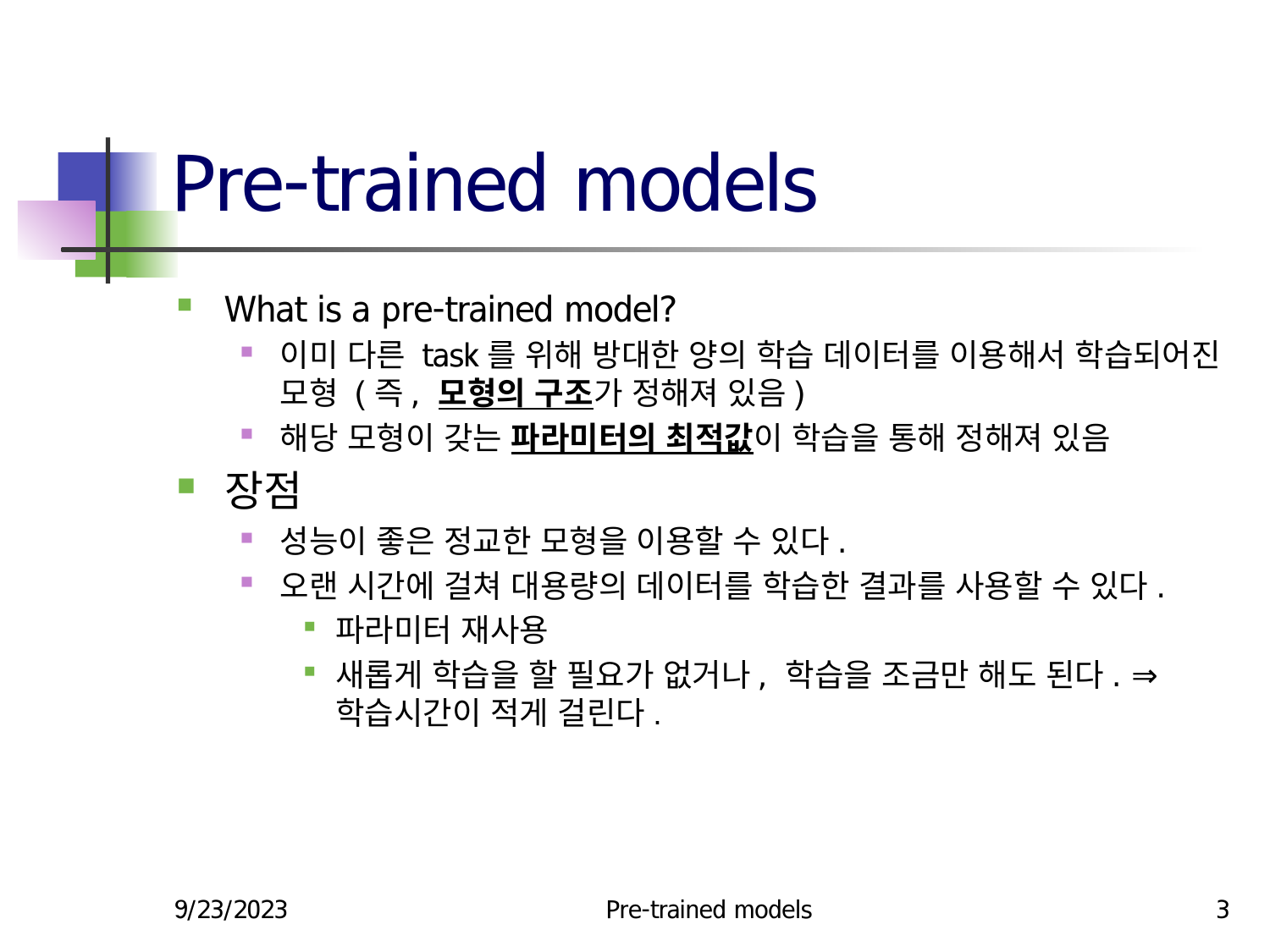

# Pre-trained models
What is a pre-trained model?
이미 다른 task를 위해 방대한 양의 학습 데이터를 이용해서 학습되어진 모형 (즉, 모형의 구조가 정해져 있음)
해당 모형이 갖는 파라미터의 최적값이 학습을 통해 정해져 있음
장점
성능이 좋은 정교한 모형을 이용할 수 있다.
오랜 시간에 걸쳐 대용량의 데이터를 학습한 결과를 사용할 수 있다.
파라미터 재사용
새롭게 학습을 할 필요가 없거나, 학습을 조금만 해도 된다. ⇒ 학습시간이 적게 걸린다.

9/23/2023
Pre-trained models
3